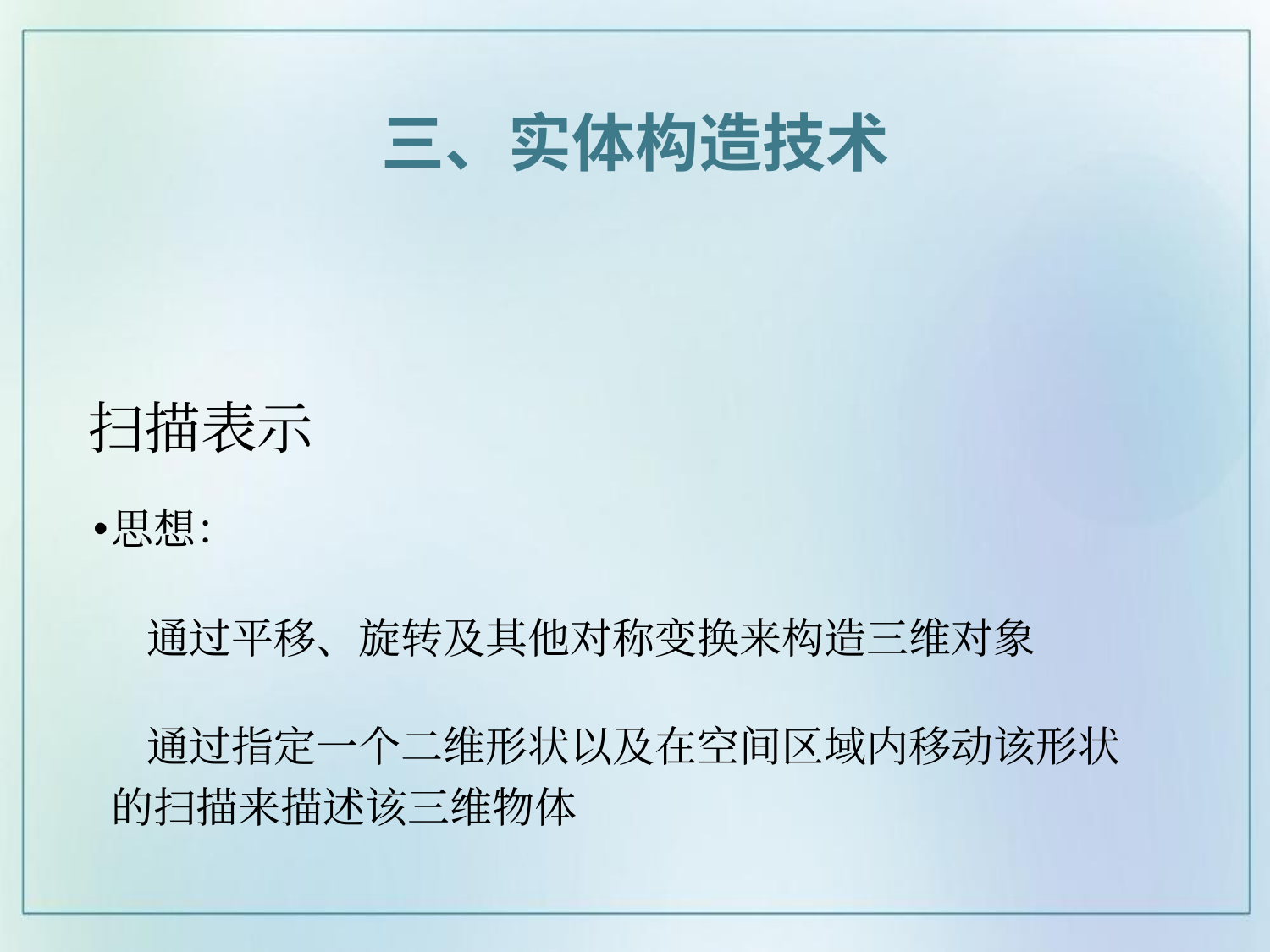

三、实体构造技术
# 扫描表示
思想：
    通过平移、旋转及其他对称变换来构造三维对象
    通过指定一个二维形状以及在空间区域内移动该形状的扫描来描述该三维物体